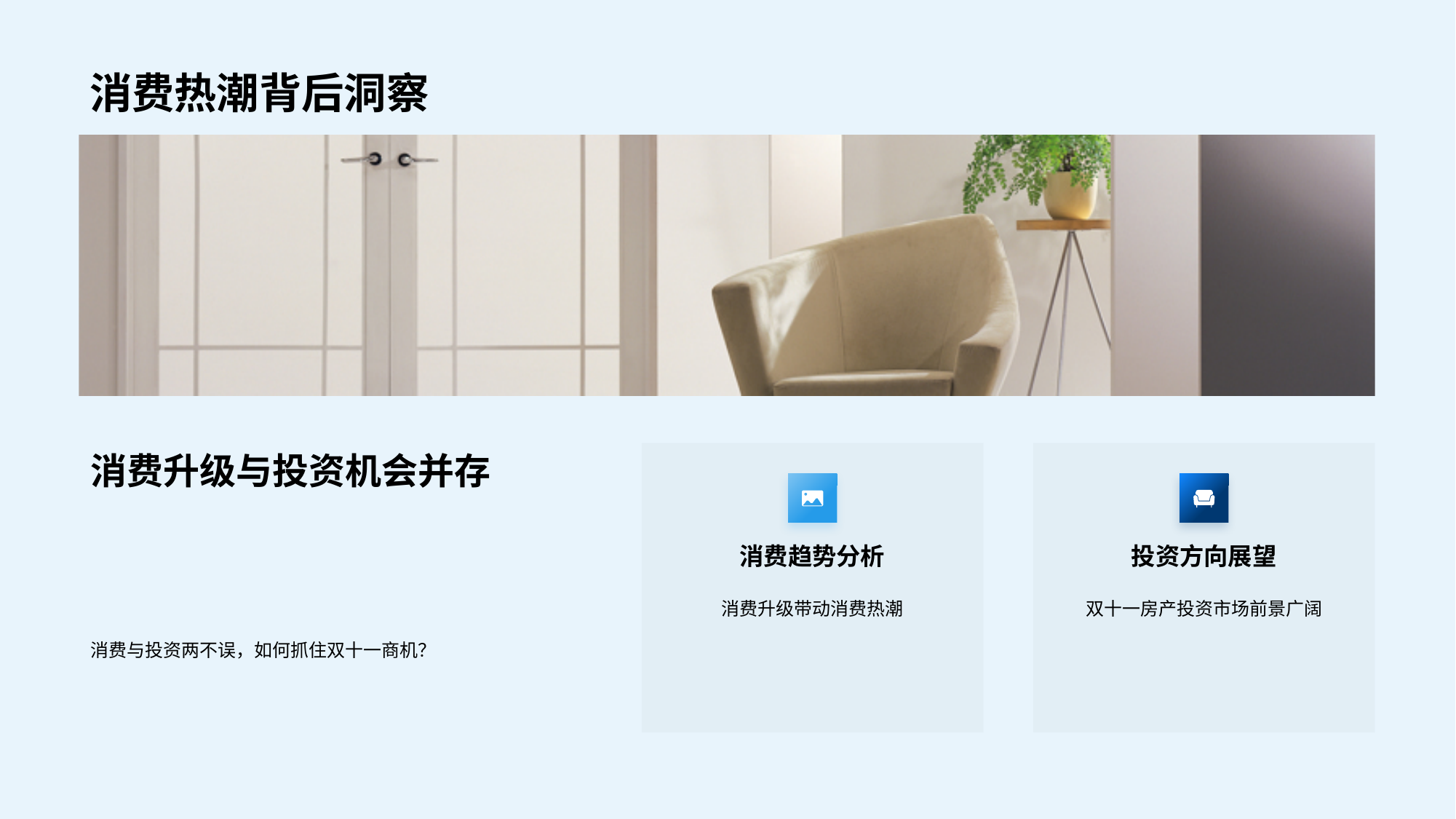

# 消费热潮背后洞察

消费升级与投资机会并存

消费趋势分析
投资方向展望
消费升级带动消费热潮
双十一房产投资市场前景广阔
消费与投资两不误，如何抓住双十一商机？